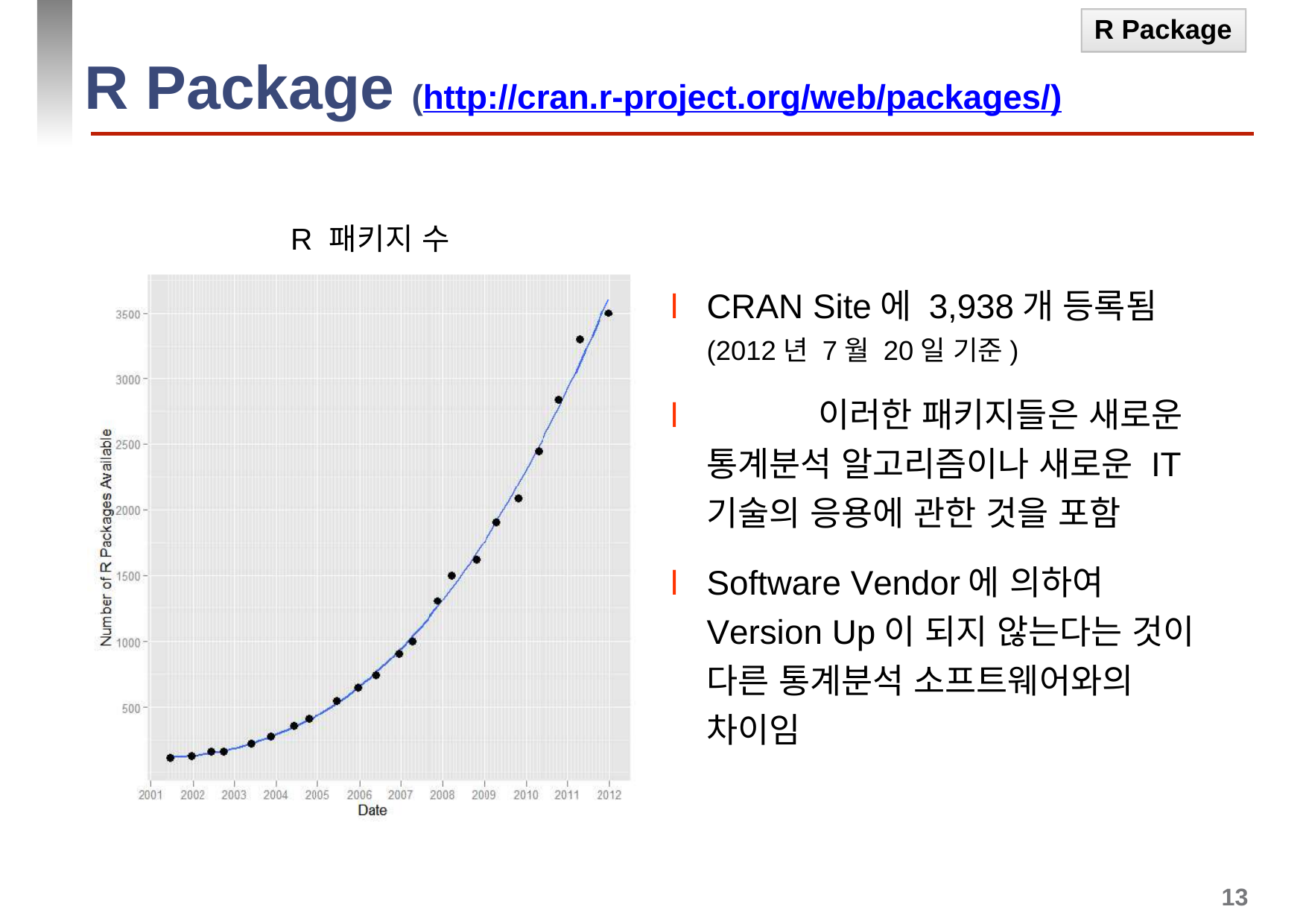

R Package
# R Package (http://cran.r-project.org/web/packages/)
R 패키지 수

l CRAN Site에 3,938개 등록됨
(2012년 7월 20일 기준)
l		이러한 패키지들은 새로운 통계분석 알고리즘이나 새로운 IT 기술의 응용에 관한 것을 포함
l Software Vendor에 의하여 Version Up이 되지 않는다는 것이 다른 통계분석 소프트웨어와의 차이임

13